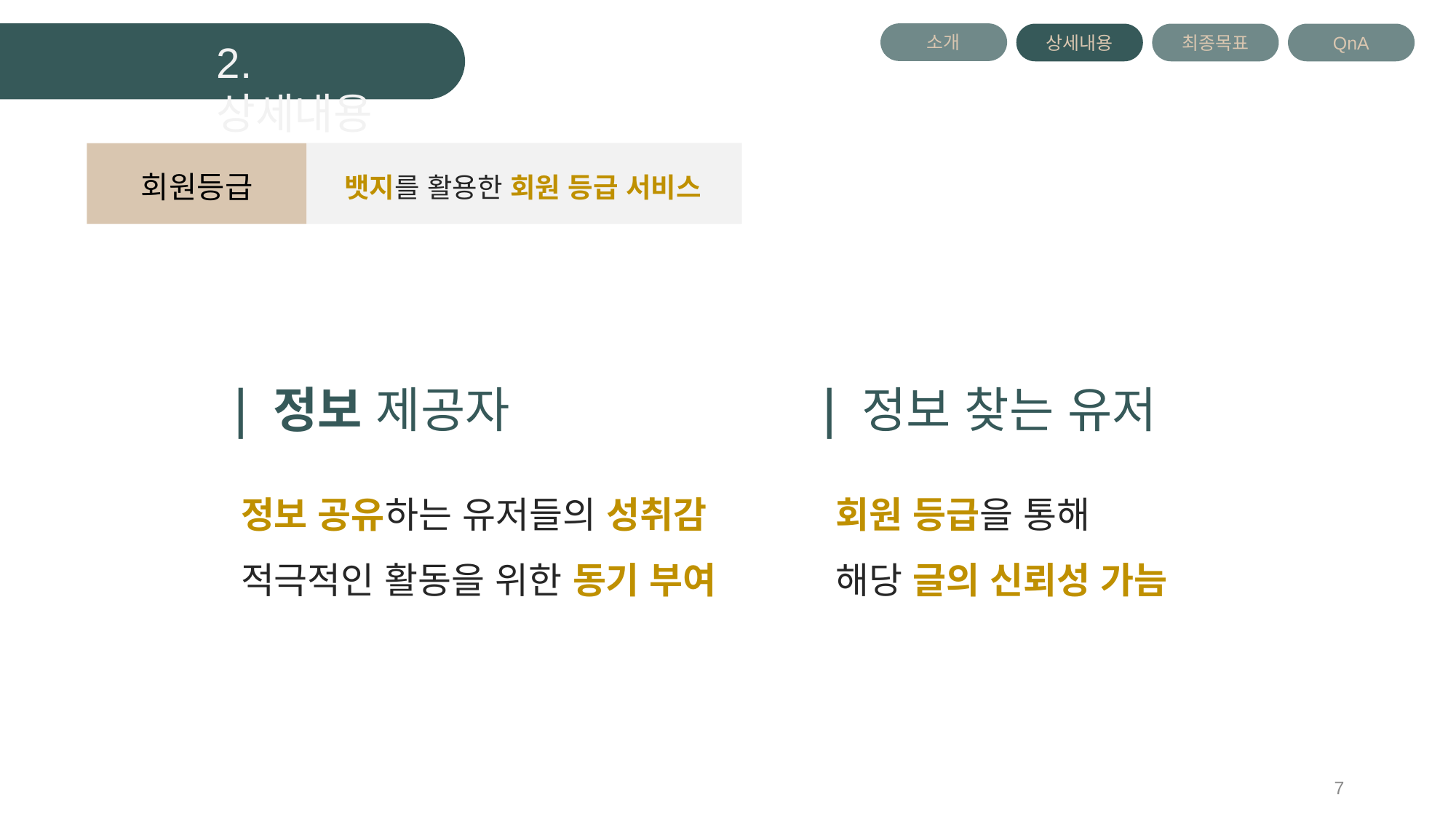

2. 상세내용
소개
QnA
상세내용
최종목표

회원등급
뱃지를 활용한 회원 등급 서비스
| 정보 제공자
정보 공유하는 유저들의 성취감
적극적인 활동을 위한 동기 부여
| 정보 찾는 유저
회원 등급을 통해
해당 글의 신뢰성 가늠
7